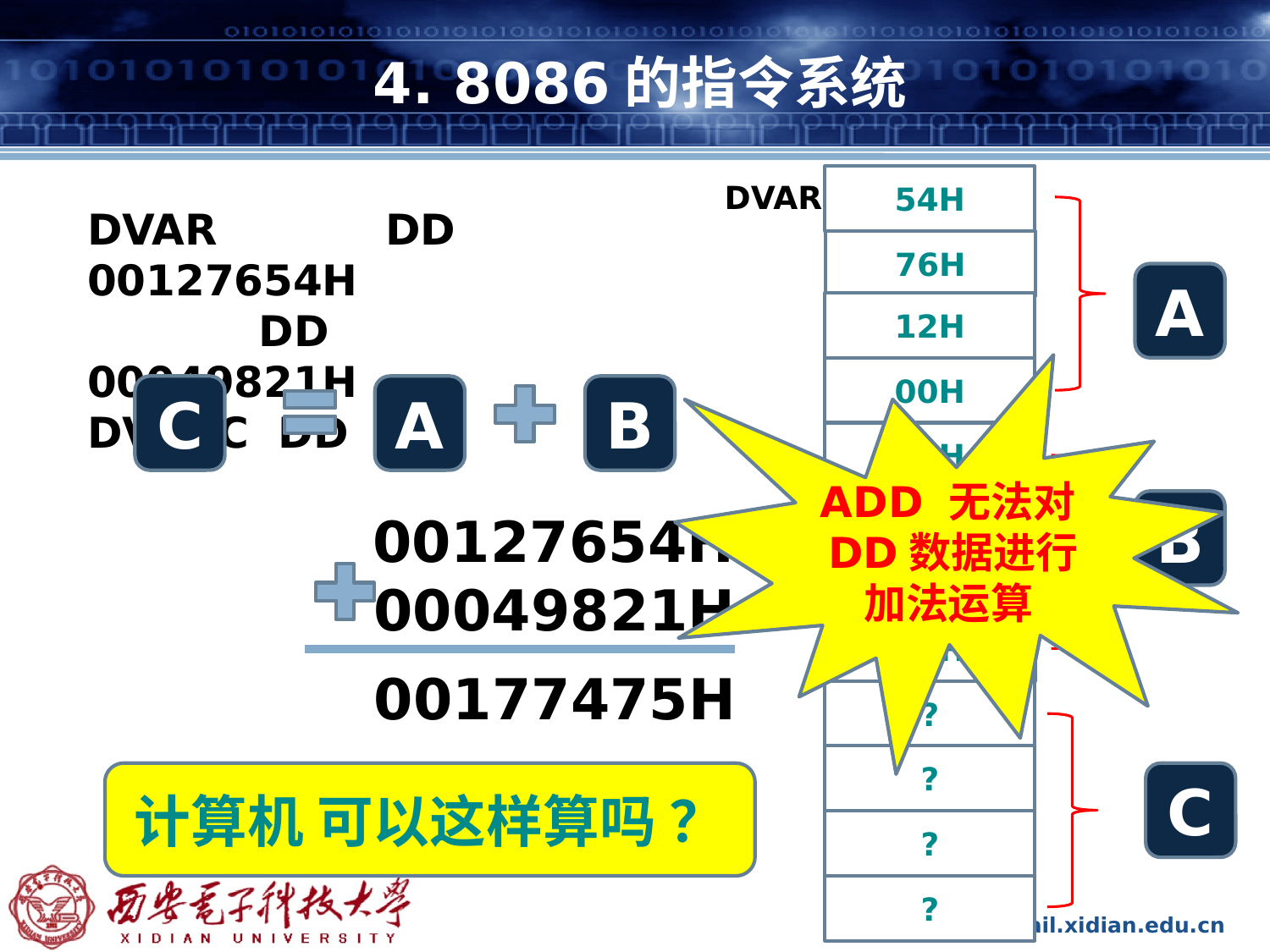

# 4. 8086的指令系统
54H
76H
12H
00H
21H
98H
04H
00H
DVAR
DVAR	   DD	00127654H
	   DD  	00049821H
DVARC  DD 		?

A
ADD 无法对DD数据进行加法运算
C

A

B

B
00127654H

00049821H
00177475H
?

?
计算机 可以这样算吗 ？
C
?
?